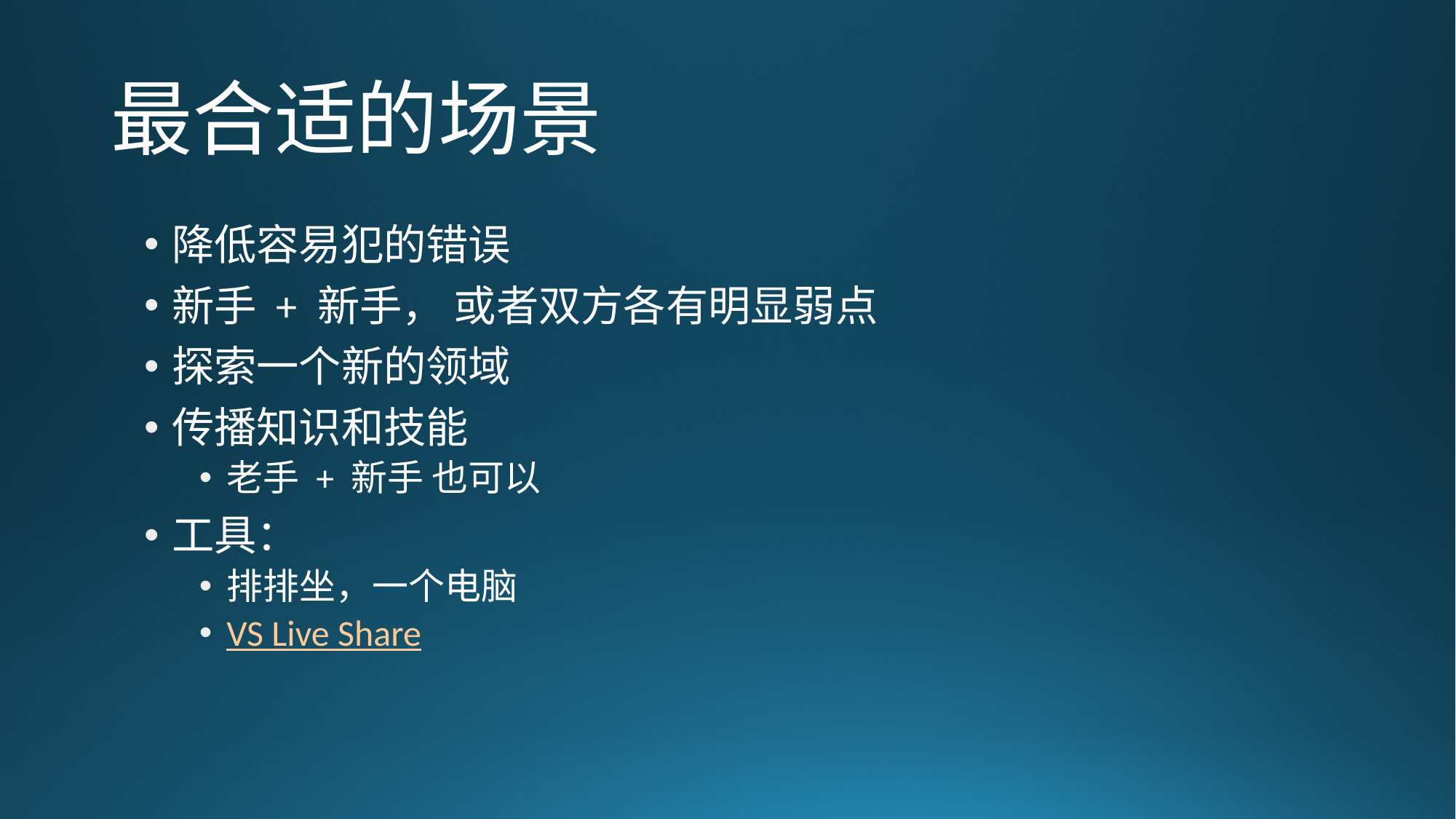

# 最合适的场景
降低容易犯的错误
新手 + 新手， 或者双方各有明显弱点
探索一个新的领域
传播知识和技能
老手 + 新手 也可以
工具：
排排坐，一个电脑
VS Live Share